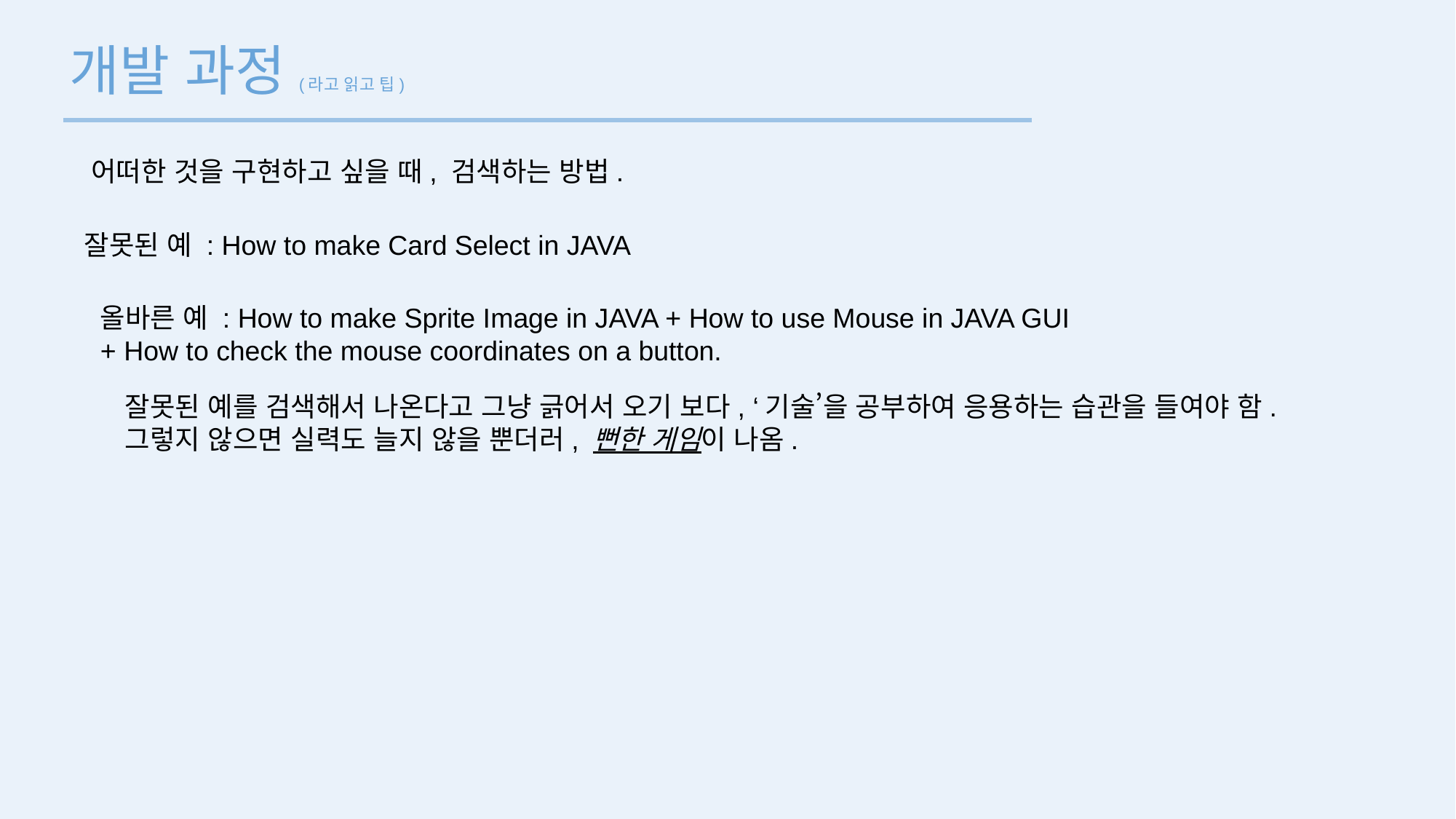

개발 과정(라고 읽고 팁)
어떠한 것을 구현하고 싶을 때, 검색하는 방법.
잘못된 예 : How to make Card Select in JAVA
올바른 예 : How to make Sprite Image in JAVA + How to use Mouse in JAVA GUI
+ How to check the mouse coordinates on a button.
잘못된 예를 검색해서 나온다고 그냥 긁어서 오기 보다, ‘기술’을 공부하여 응용하는 습관을 들여야 함.
그렇지 않으면 실력도 늘지 않을 뿐더러, 뻔한 게임이 나옴.